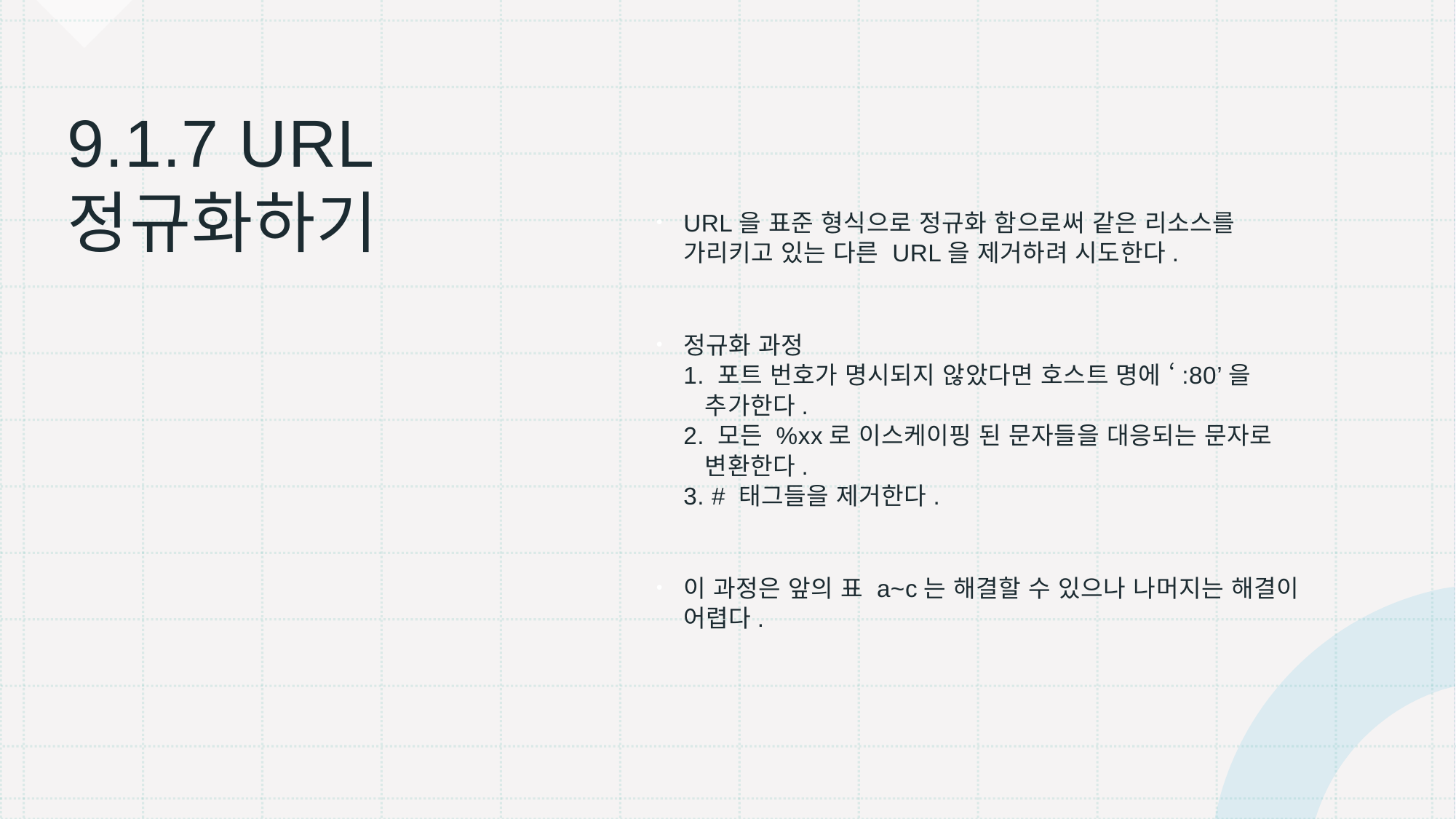

URL을 표준 형식으로 정규화 함으로써 같은 리소스를 가리키고 있는 다른 URL을 제거하려 시도한다.

정규화 과정
1. 포트 번호가 명시되지 않았다면 호스트 명에 ‘:80’을
   추가한다.
2. 모든 %xx로 이스케이핑 된 문자들을 대응되는 문자로
   변환한다.
3. # 태그들을 제거한다.

이 과정은 앞의 표 a~c는 해결할 수 있으나 나머지는 해결이 어렵다.
# 9.1.7 URL 정규화하기